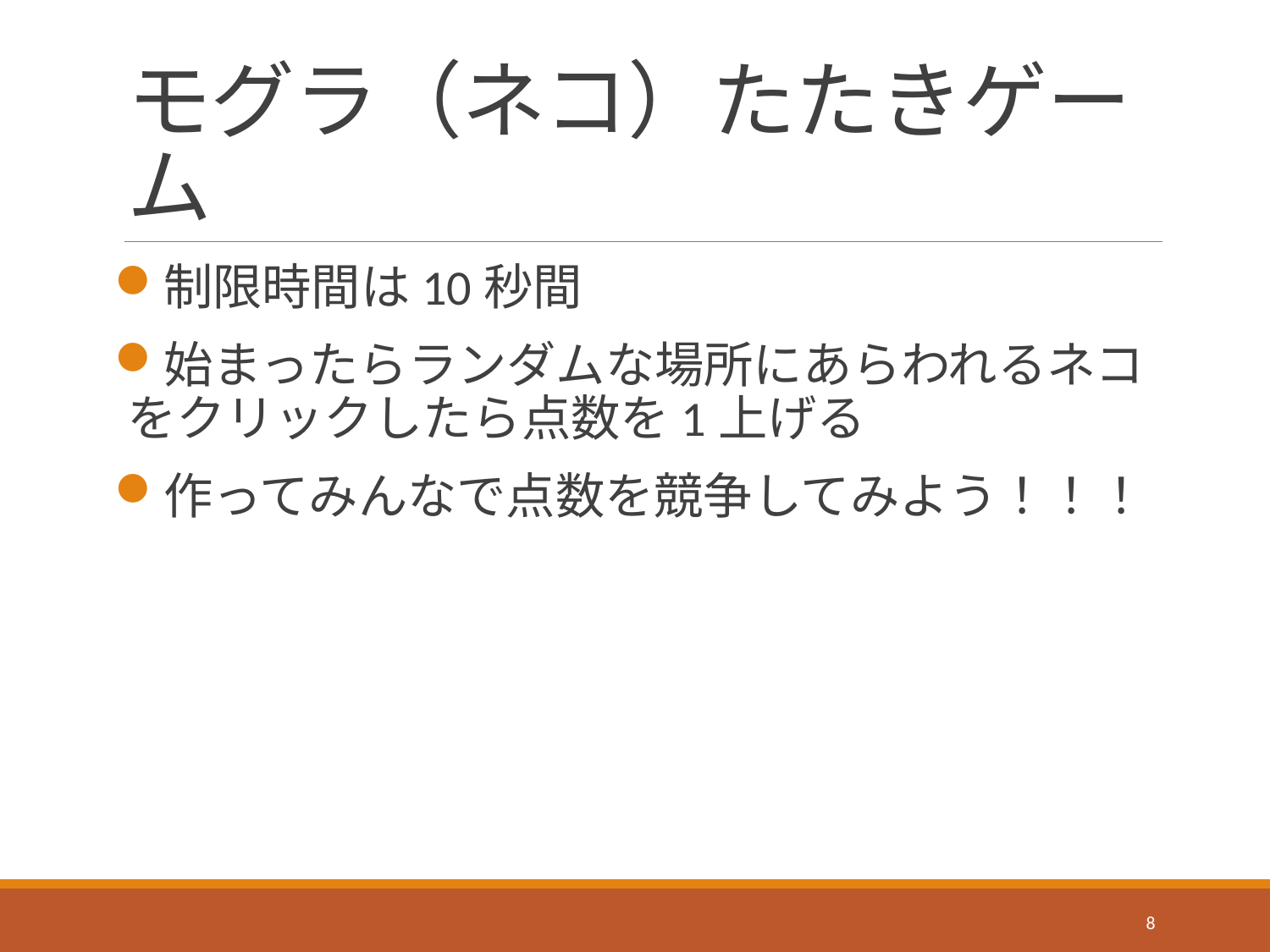

# モグラ（ネコ）たたきゲーム
制限時間は10秒間
始まったらランダムな場所にあらわれるネコをクリックしたら点数を1上げる
作ってみんなで点数を競争してみよう！！！
8